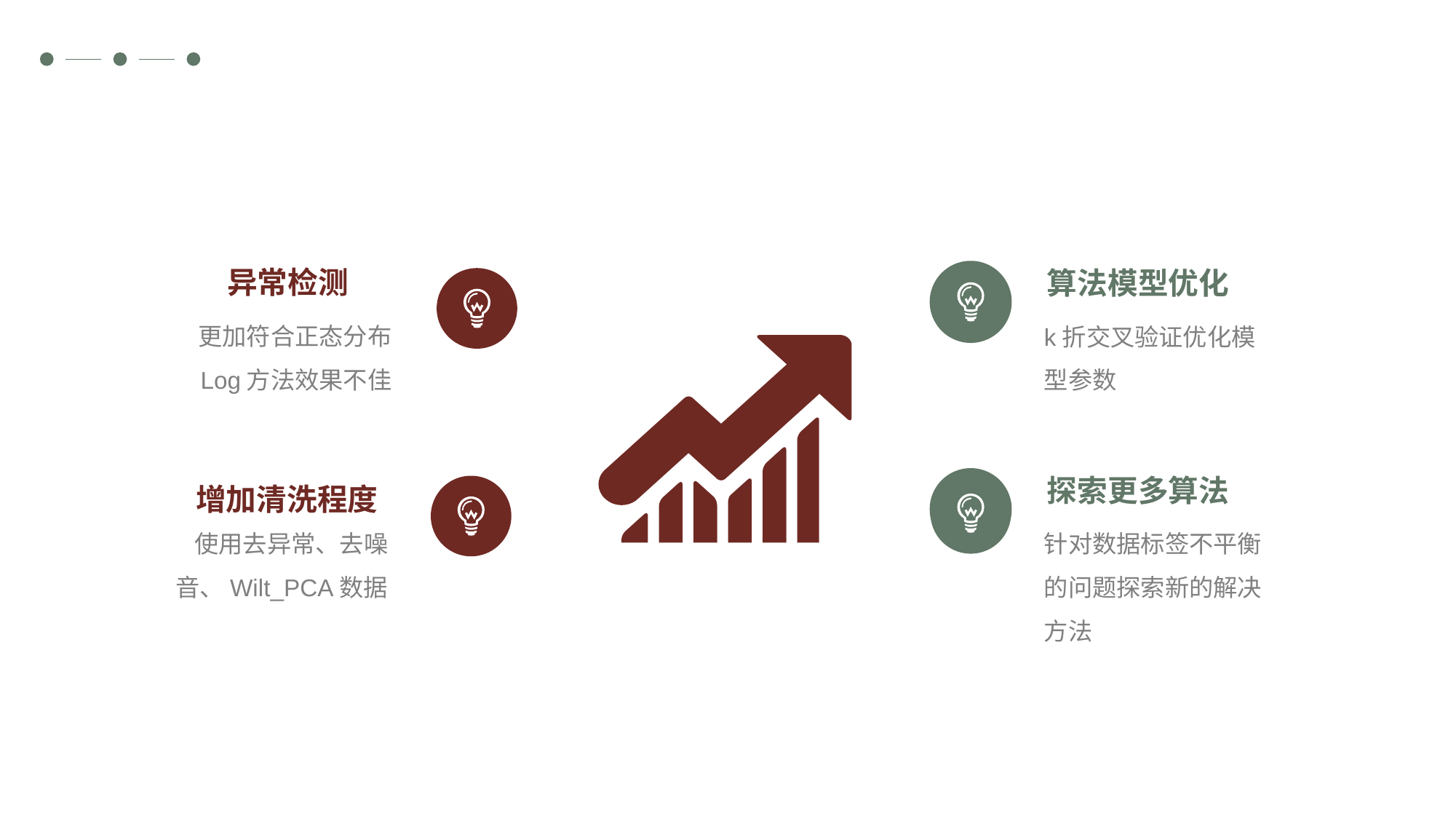

异常检测
算法模型优化

更加符合正态分布
Log方法效果不佳
k折交叉验证优化模型参数

探索更多算法
增加清洗程度

使用去异常、去噪音、Wilt_PCA数据
针对数据标签不平衡的问题探索新的解决方法